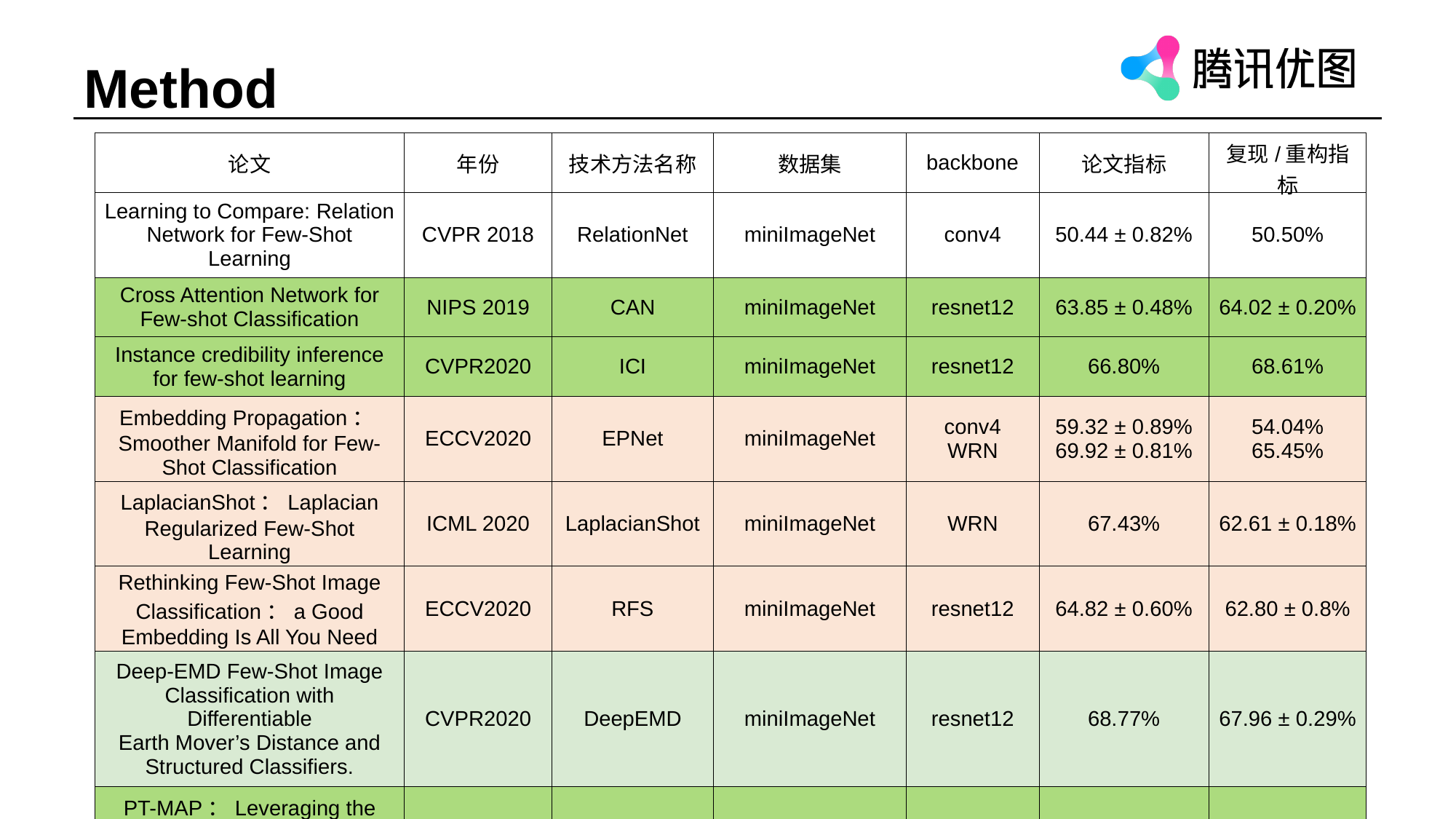

Method
| 论文 | 年份 | 技术方法名称 | 数据集 | backbone | 论文指标 | 复现/重构指标 |
| --- | --- | --- | --- | --- | --- | --- |
| Learning to Compare: Relation Network for Few-Shot Learning | CVPR 2018 | RelationNet | miniImageNet | conv4 | 50.44 ± 0.82% | 50.50% |
| Cross Attention Network for Few-shot Classification | NIPS 2019 | CAN | miniImageNet | resnet12 | 63.85 ± 0.48% | 64.02 ± 0.20% |
| Instance credibility inference for few-shot learning | CVPR2020 | ICI | miniImageNet | resnet12 | 66.80% | 68.61% |
| Embedding Propagation：Smoother Manifold for Few-Shot Classification | ECCV2020 | EPNet | miniImageNet | conv4 WRN | 59.32 ± 0.89% 69.92 ± 0.81% | 54.04% 65.45% |
| LaplacianShot：Laplacian Regularized Few-Shot Learning | ICML 2020 | LaplacianShot | miniImageNet | WRN | 67.43% | 62.61 ± 0.18% |
| Rethinking Few-Shot Image Classification：a Good Embedding Is All You Need | ECCV2020 | RFS | miniImageNet | resnet12 | 64.82 ± 0.60% | 62.80 ± 0.8% |
| Deep-EMD Few-Shot Image Classification with Differentiable Earth Mover’s Distance and Structured Classifiers. | CVPR2020 | DeepEMD | miniImageNet | resnet12 | 68.77% | 67.96 ± 0.29% |
| PT-MAP：Leveraging the Feature Distribution in Transfer-based Few-Shot Learning | 2020 | PT-MAP | miniImageNet | WRN | 65.35 ± 0.20% | 68.66 ± 0.29% |